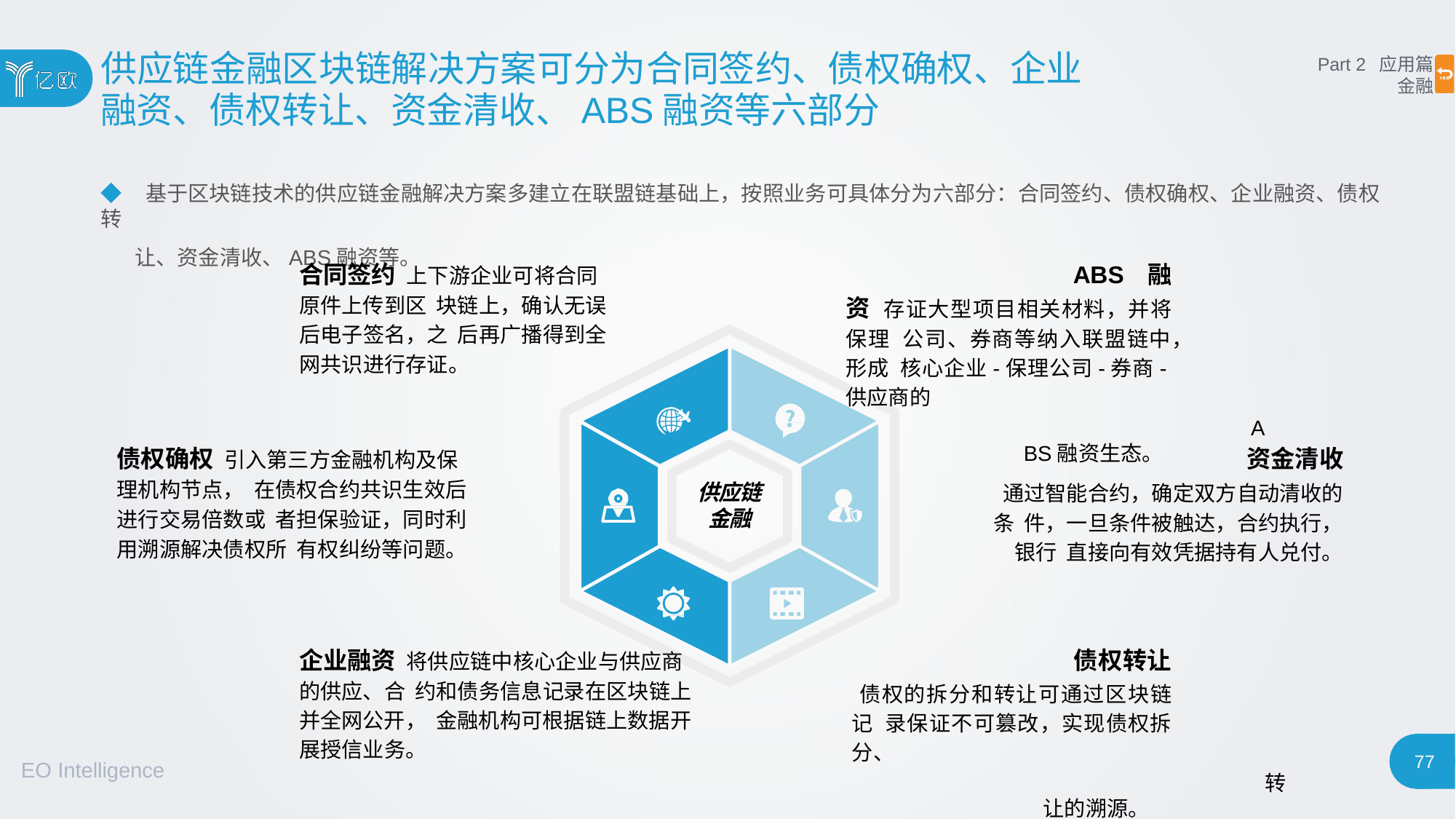

# 供应链金融区块链解决方案可分为合同签约、债权确权、企业
融资、债权转让、资金清收、ABS融资等六部分
Part 2 应用篇
金融

◆ 基于区块链技术的供应链金融解决方案多建立在联盟链基础上，按照业务可具体分为六部分：合同签约、债权确权、企业融资、债权转
让、资金清收、ABS融资等。
合同签约  上下游企业可将合同原件上传到区  块链上，确认无误后电子签名，之  后再广播得到全网共识进行存证。
ABS融资  存证大型项目相关材料，并将保理  公司、券商等纳入联盟链中，形成  核心企业-保理公司-券商-供应商的
ABS融资生态。

债权确权  引入第三方金融机构及保理机构节点，  在债权合约共识生效后进行交易倍数或  者担保验证，同时利用溯源解决债权所  有权纠纷等问题。
资金清收  通过智能合约，确定双方自动清收的条  件，一旦条件被触达，合约执行，银行  直接向有效凭据持有人兑付。

供应链
金融

企业融资  将供应链中核心企业与供应商的供应、合  约和债务信息记录在区块链上并全网公开，  金融机构可根据链上数据开展授信业务。
债权转让  债权的拆分和转让可通过区块链记  录保证不可篡改，实现债权拆分、
转让的溯源。
77
EO Intelligence